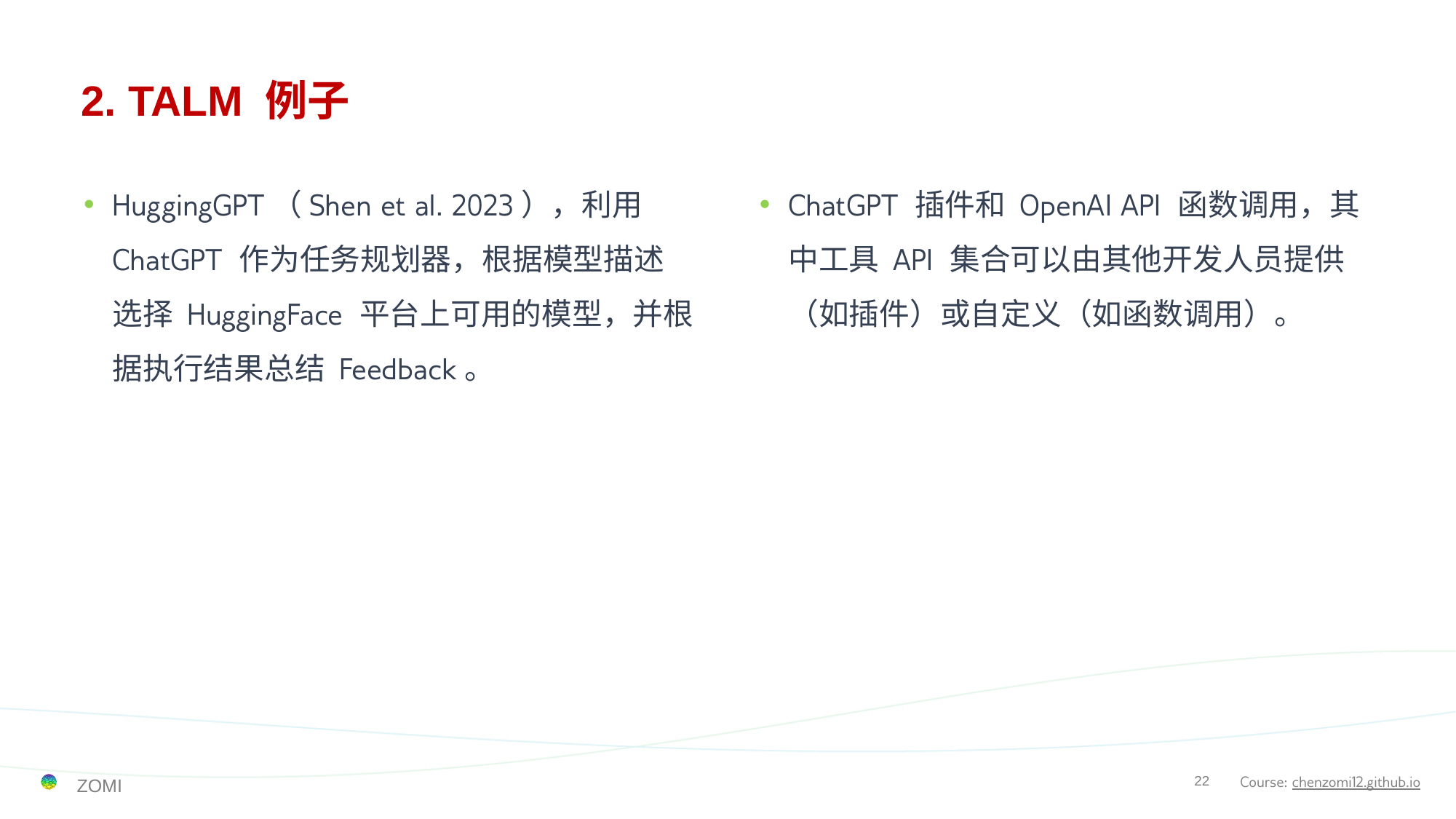

# 2. TALM 例子
HuggingGPT（Shen et al. 2023），利用ChatGPT 作为任务规划器，根据模型描述选择 HuggingFace 平台上可用的模型，并根据执行结果总结 Feedback。
ChatGPT 插件和 OpenAI API 函数调用，其中工具 API 集合可以由其他开发人员提供（如插件）或自定义（如函数调用）。